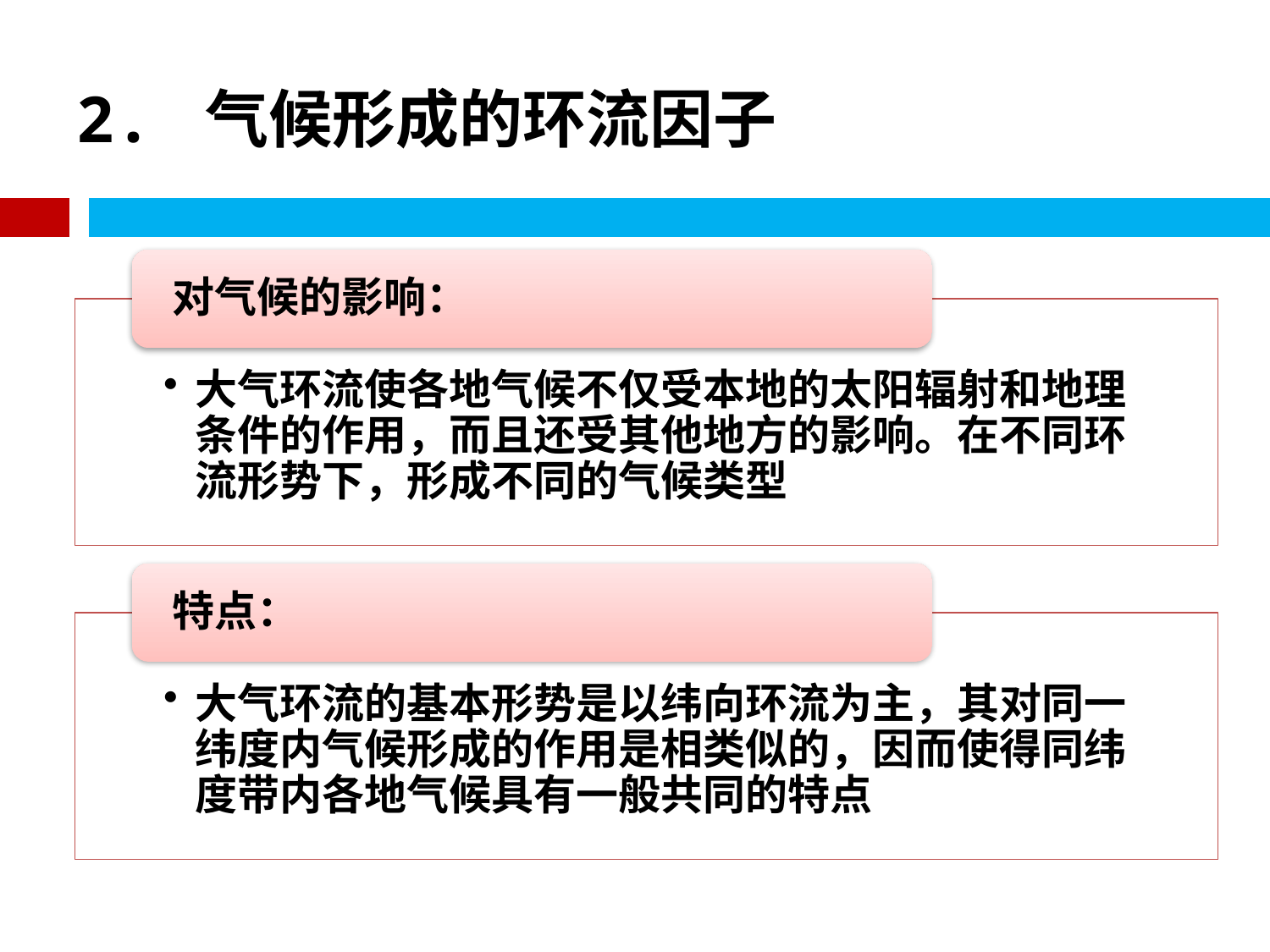

# 2. 气候形成的环流因子
大气环流使各地气候不仅受本地的太阳辐射和地理条件的作用，而且还受其他地方的影响。在不同环流形势下，形成不同的气候类型
对气候的影响：
大气环流的基本形势是以纬向环流为主，其对同一纬度内气候形成的作用是相类似的，因而使得同纬度带内各地气候具有一般共同的特点
特点：